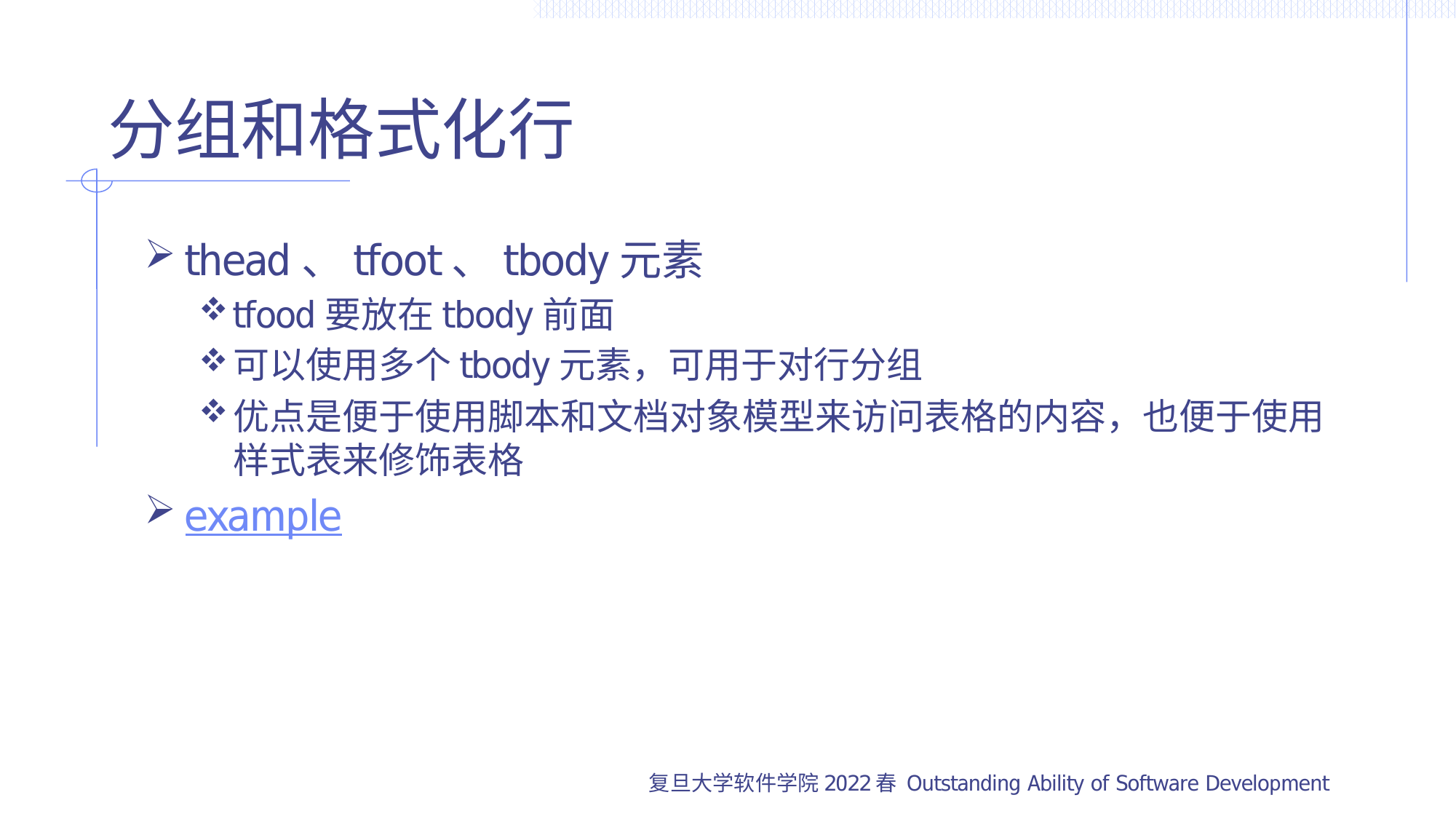

# 分组和格式化行
thead、tfoot、tbody元素
tfood要放在tbody前面
可以使用多个tbody元素，可用于对行分组
优点是便于使用脚本和文档对象模型来访问表格的内容，也便于使用样式表来修饰表格
example